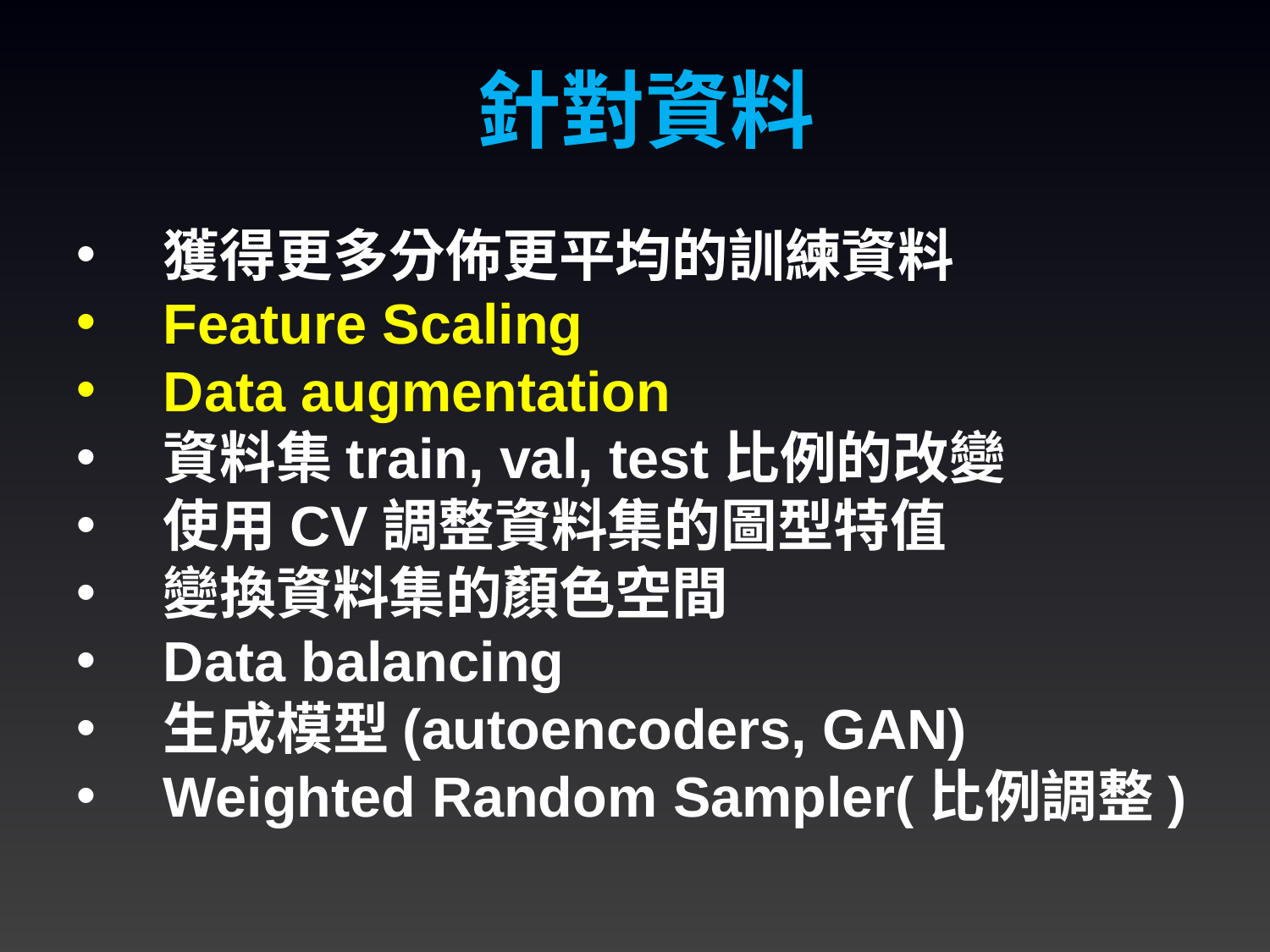

針對資料
獲得更多分佈更平均的訓練資料
Feature Scaling
Data augmentation
資料集train, val, test比例的改變
使用CV調整資料集的圖型特值
變換資料集的顏色空間
Data balancing
生成模型(autoencoders, GAN)
Weighted Random Sampler(比例調整)